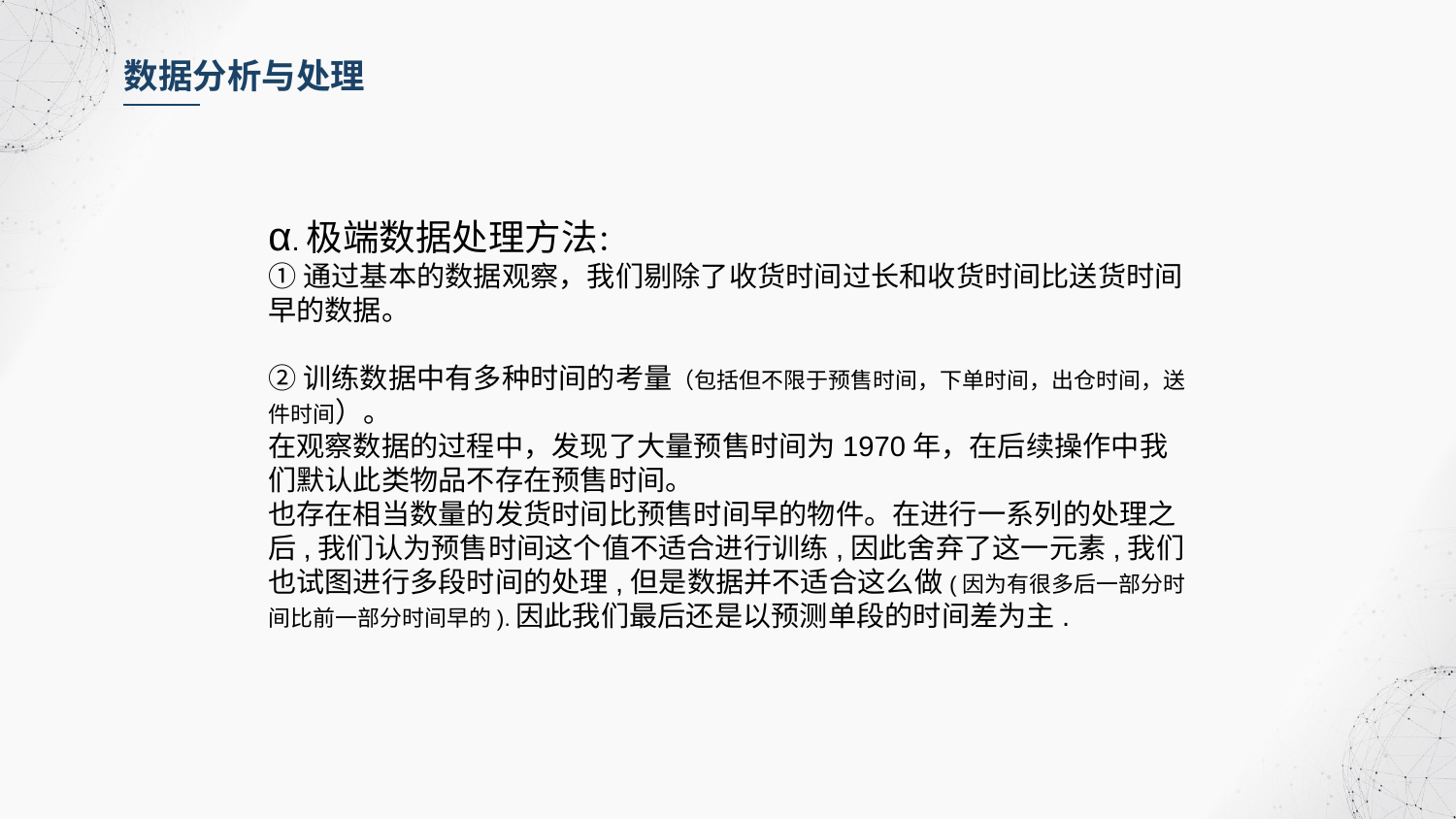

数据分析与处理
α.极端数据处理方法：
①通过基本的数据观察，我们剔除了收货时间过长和收货时间比送货时间早的数据。

②训练数据中有多种时间的考量（包括但不限于预售时间，下单时间，出仓时间，送件时间）。
在观察数据的过程中，发现了大量预售时间为1970年，在后续操作中我们默认此类物品不存在预售时间。
也存在相当数量的发货时间比预售时间早的物件。在进行一系列的处理之后,我们认为预售时间这个值不适合进行训练,因此舍弃了这一元素,我们也试图进行多段时间的处理,但是数据并不适合这么做(因为有很多后一部分时间比前一部分时间早的).因此我们最后还是以预测单段的时间差为主.